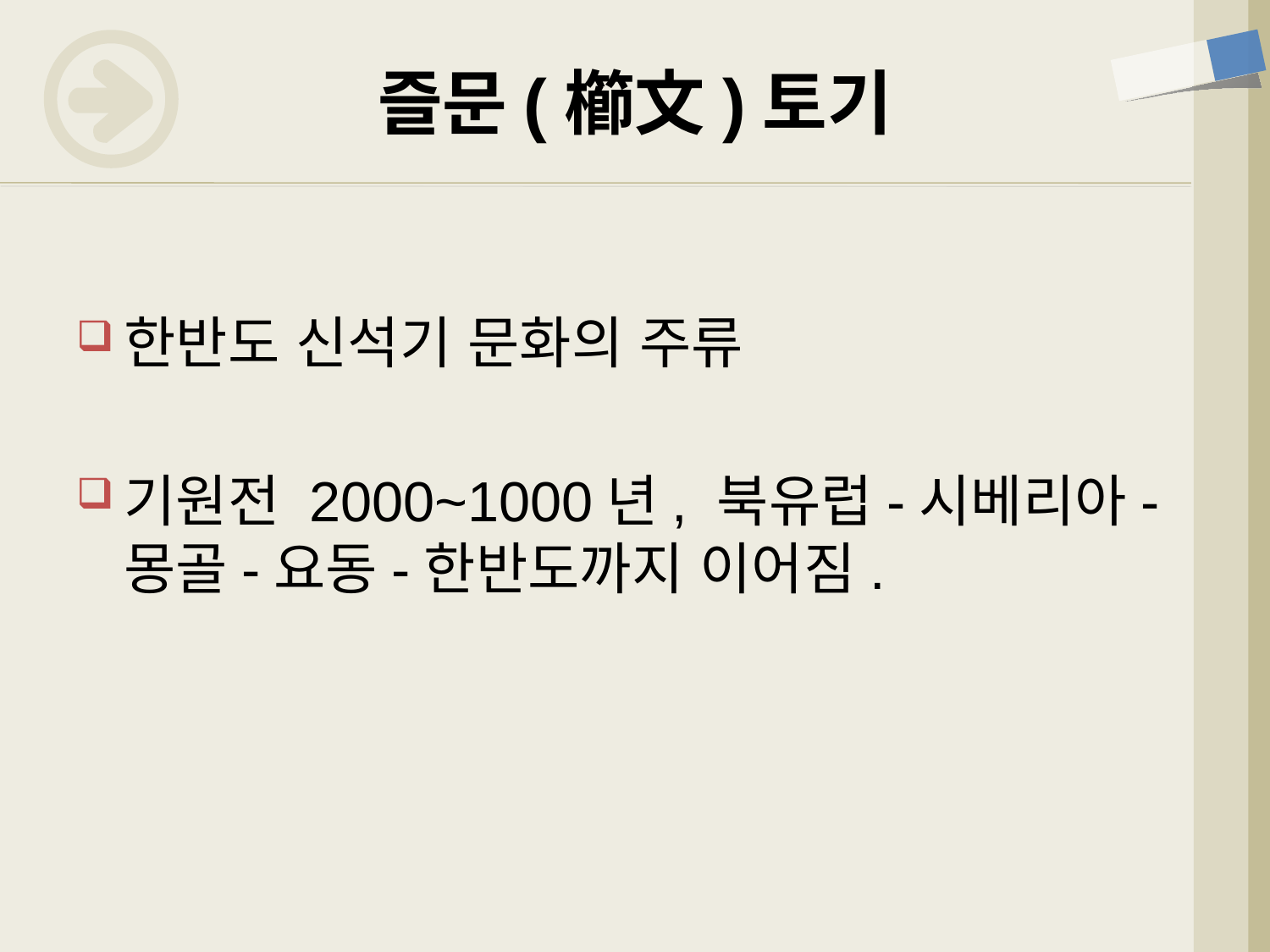

# 즐문(櫛文)토기

한반도 신석기 문화의 주류

기원전 2000~1000년, 북유럽-시베리아-몽골-요동-한반도까지 이어짐.